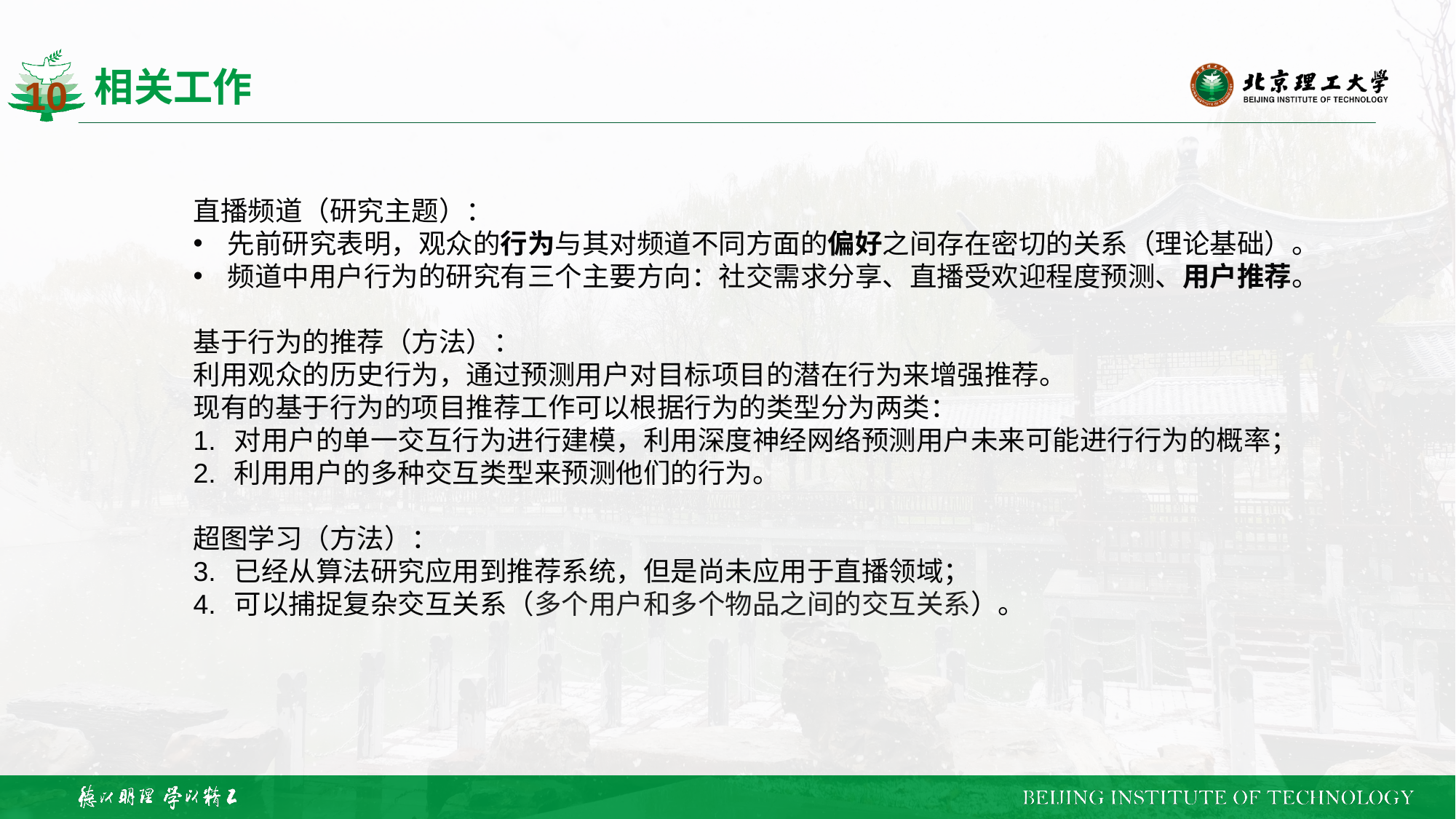

# 相关工作
直播频道（研究主题）：
先前研究表明，观众的行为与其对频道不同方面的偏好之间存在密切的关系（理论基础）。
频道中用户行为的研究有三个主要方向：社交需求分享、直播受欢迎程度预测、用户推荐。

基于行为的推荐（方法）：
利用观众的历史行为，通过预测用户对目标项目的潜在行为来增强推荐。
现有的基于行为的项目推荐工作可以根据行为的类型分为两类：
对用户的单一交互行为进行建模，利用深度神经网络预测用户未来可能进行行为的概率；
利用用户的多种交互类型来预测他们的行为。

超图学习（方法）：
已经从算法研究应用到推荐系统，但是尚未应用于直播领域；
可以捕捉复杂交互关系（多个用户和多个物品之间的交互关系）。